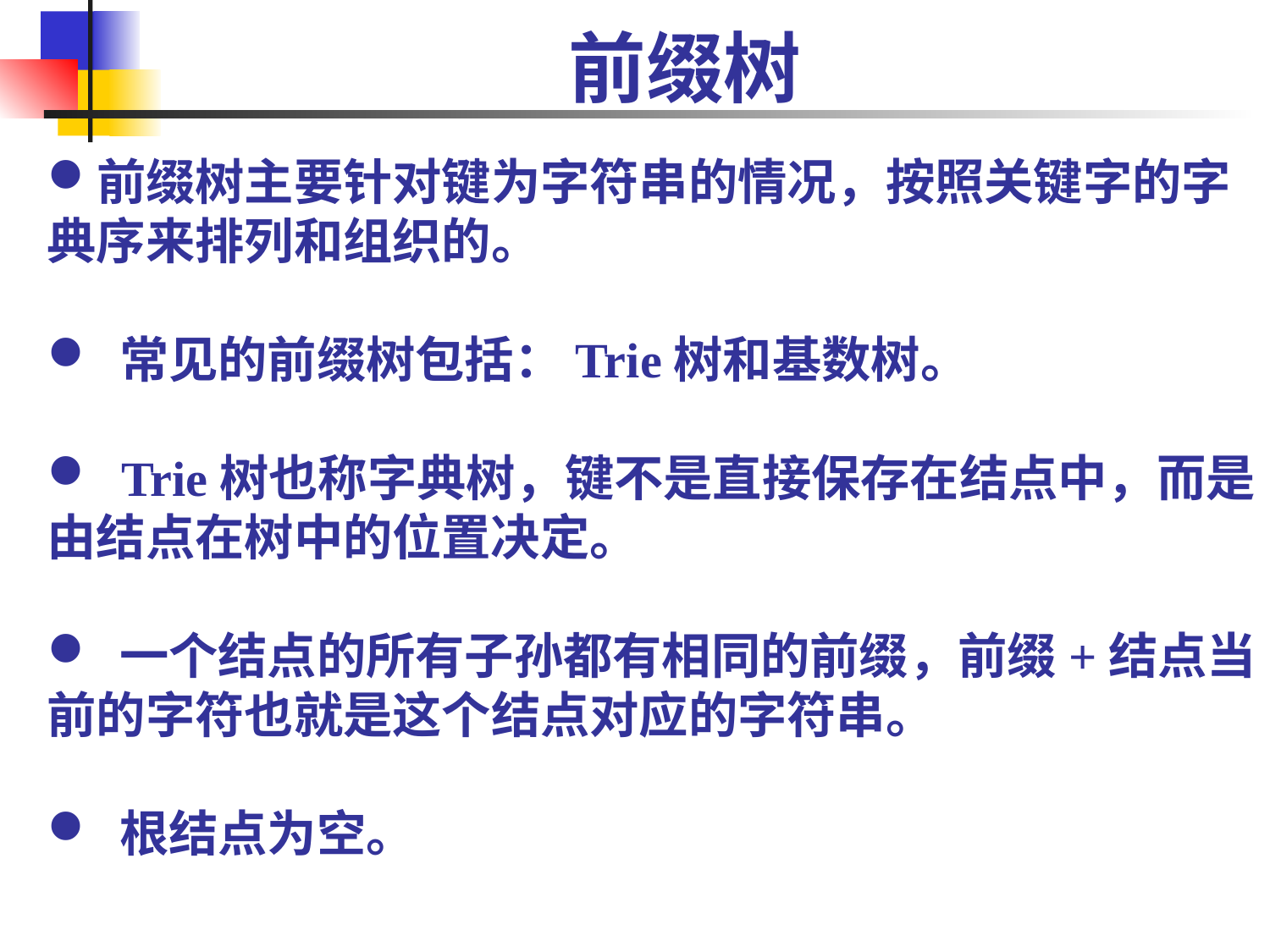

# 前缀树
前缀树主要针对键为字符串的情况，按照关键字的字典序来排列和组织的。

 常见的前缀树包括：Trie树和基数树。

  Trie树也称字典树，键不是直接保存在结点中，而是由结点在树中的位置决定。

 一个结点的所有子孙都有相同的前缀，前缀+结点当前的字符也就是这个结点对应的字符串。

 根结点为空。